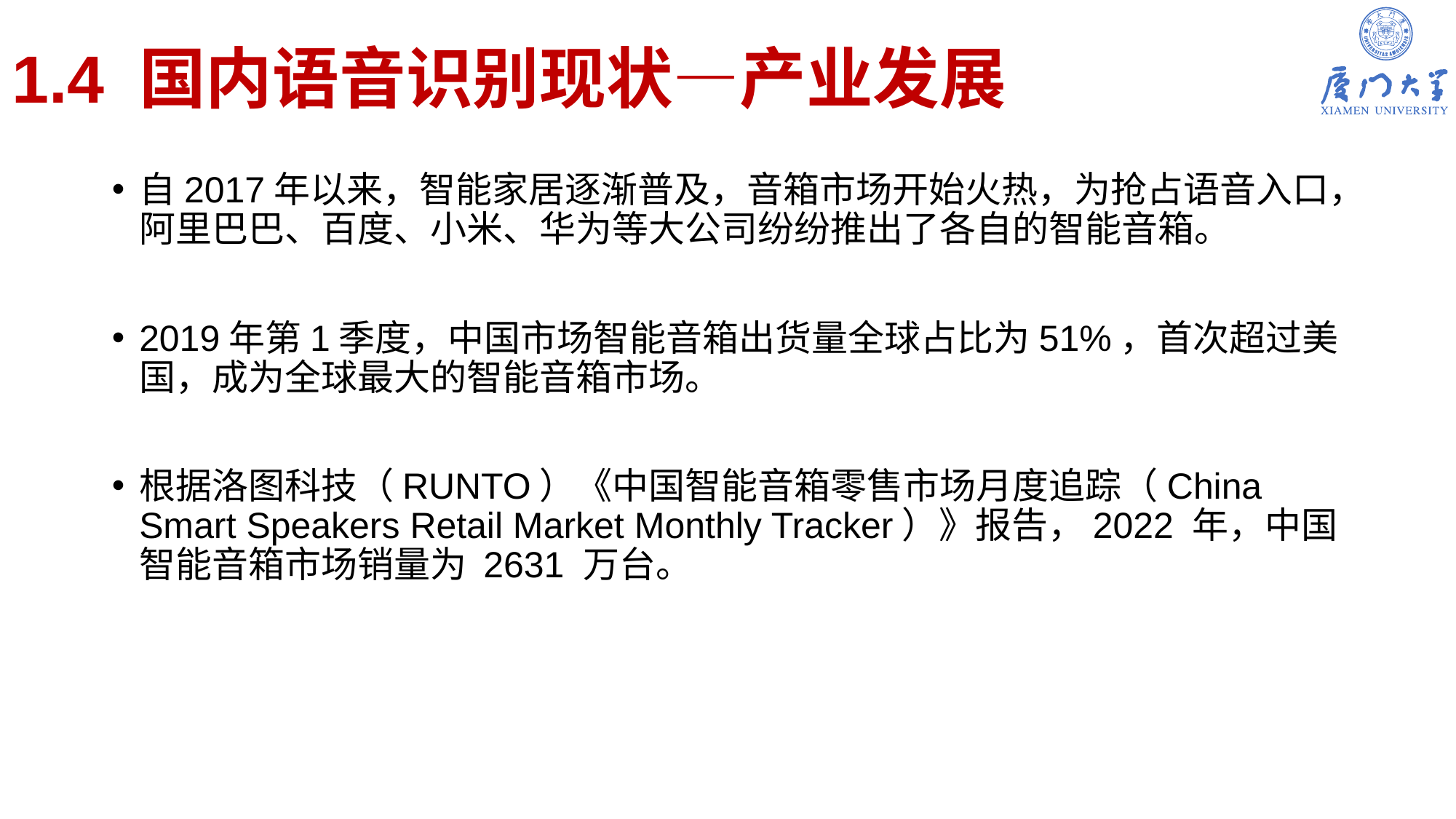

# 1.4 国内语音识别现状—产业发展
自2017年以来，智能家居逐渐普及，音箱市场开始火热，为抢占语音入口，阿里巴巴、百度、小米、华为等大公司纷纷推出了各自的智能音箱。

2019年第1季度，中国市场智能音箱出货量全球占比为51%，首次超过美国，成为全球最大的智能音箱市场。

根据洛图科技（RUNTO）《中国智能音箱零售市场月度追踪（China Smart Speakers Retail Market Monthly Tracker）》报告，2022 年，中国智能音箱市场销量为 2631 万台。